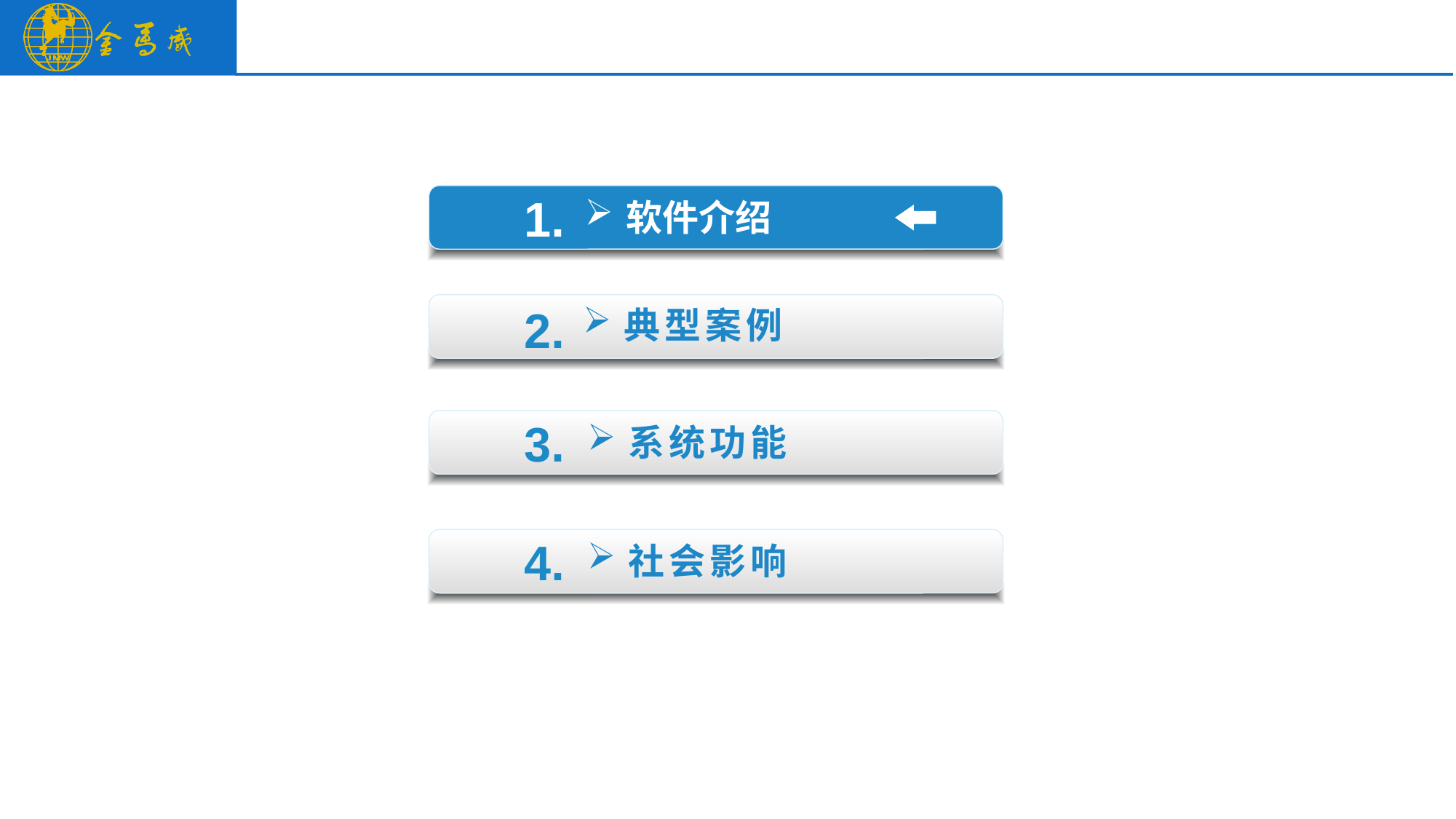

1.

软件介绍

2.
典型案例
3.

系统功能
4.

社会影响